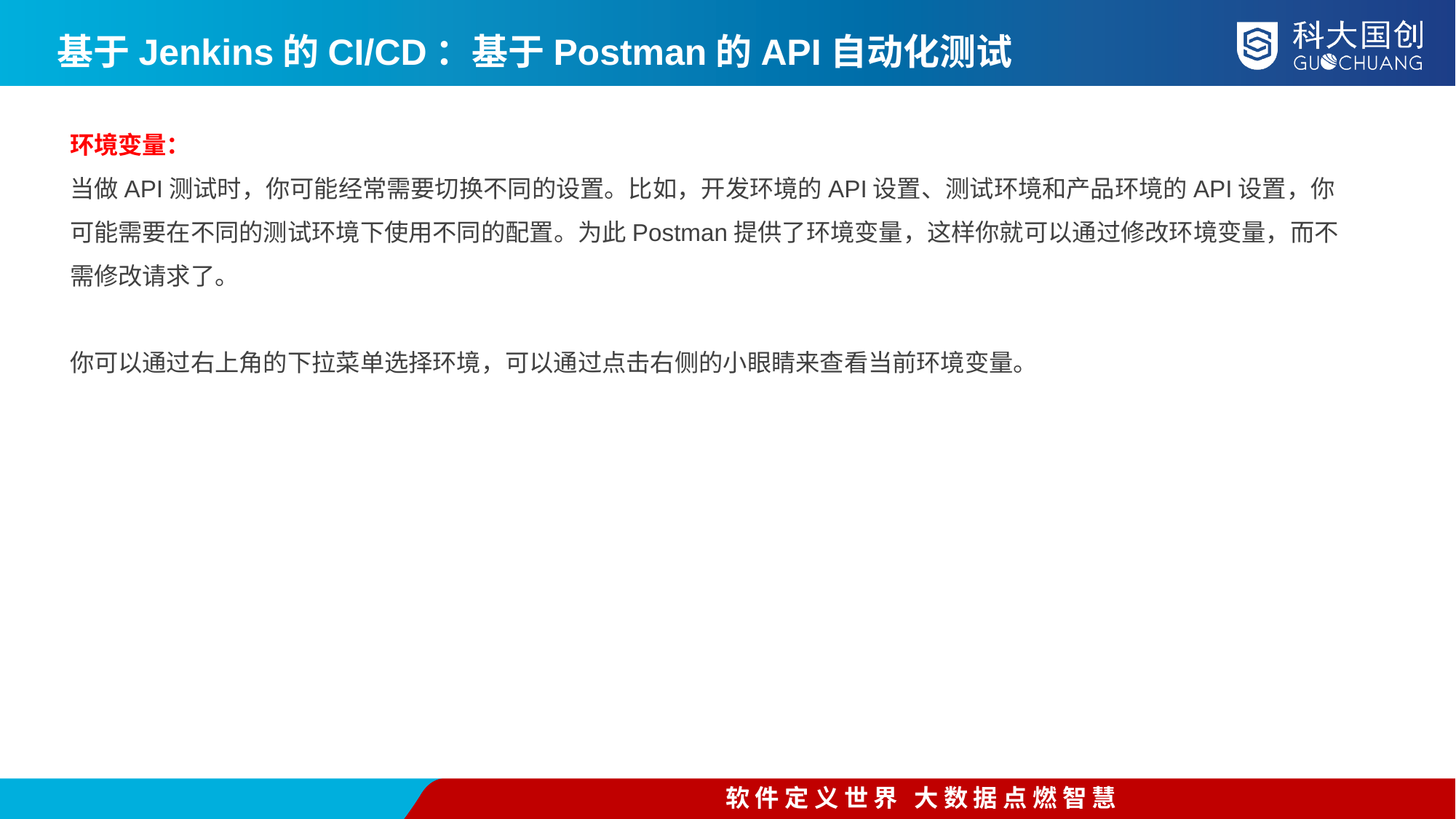

基于Jenkins的CI/CD：基于Postman的API自动化测试
环境变量：
当做API测试时，你可能经常需要切换不同的设置。比如，开发环境的API设置、测试环境和产品环境的API设置，你可能需要在不同的测试环境下使用不同的配置。为此Postman提供了环境变量，这样你就可以通过修改环境变量，而不需修改请求了。

你可以通过右上角的下拉菜单选择环境，可以通过点击右侧的小眼睛来查看当前环境变量。